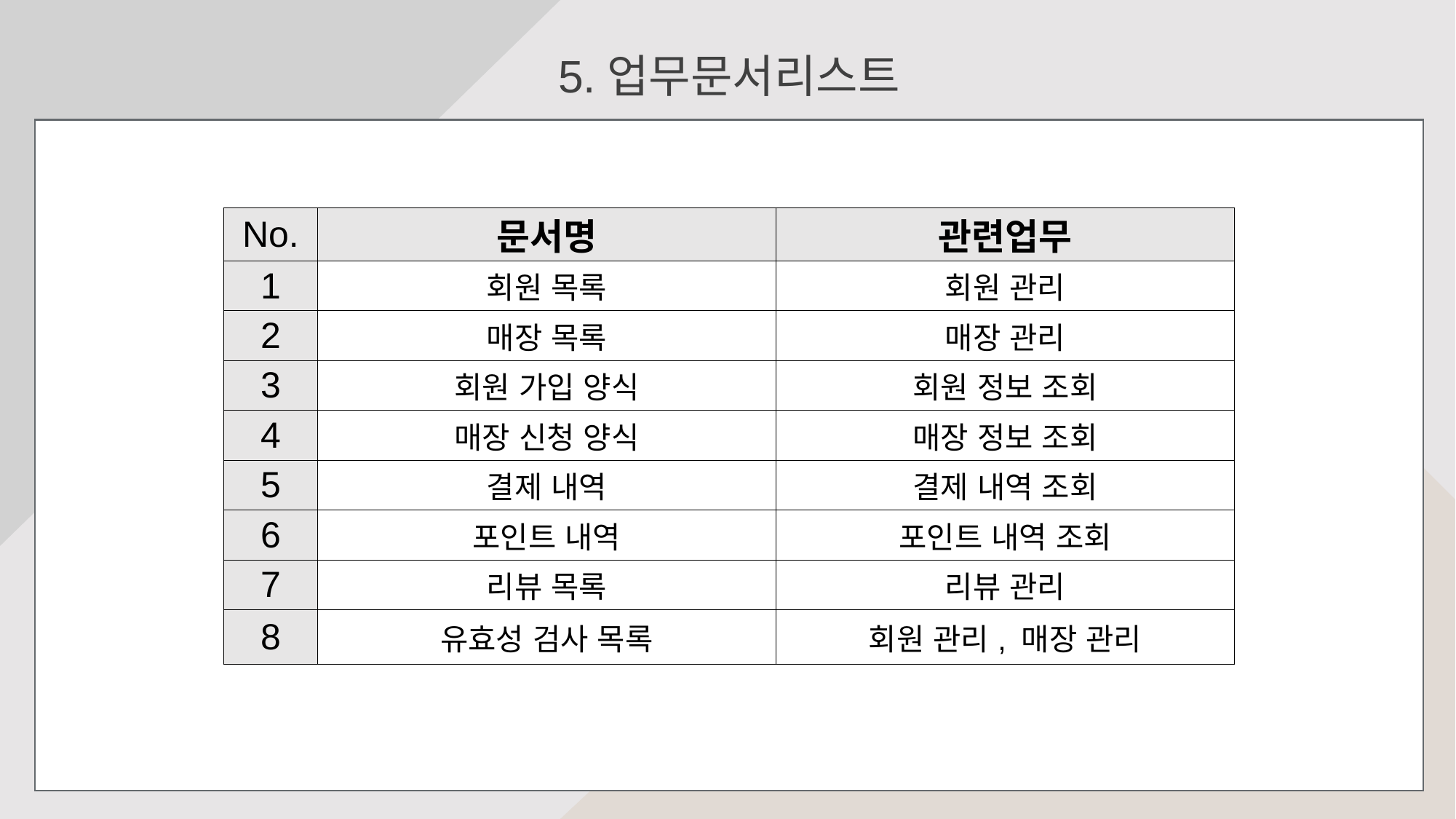

5.업무문서리스트

| No. | 문서명 | 관련업무 |
| --- | --- | --- |
| 1 | 회원 목록 | 회원 관리 |
| 2 | 매장 목록 | 매장 관리 |
| 3 | 회원 가입 양식 | 회원 정보 조회 |
| 4 | 매장 신청 양식 | 매장 정보 조회 |
| 5 | 결제 내역 | 결제 내역 조회 |
| 6 | 포인트 내역 | 포인트 내역 조회 |
| 7 | 리뷰 목록 | 리뷰 관리 |
| 8 | 유효성 검사 목록 | 회원 관리, 매장 관리 |